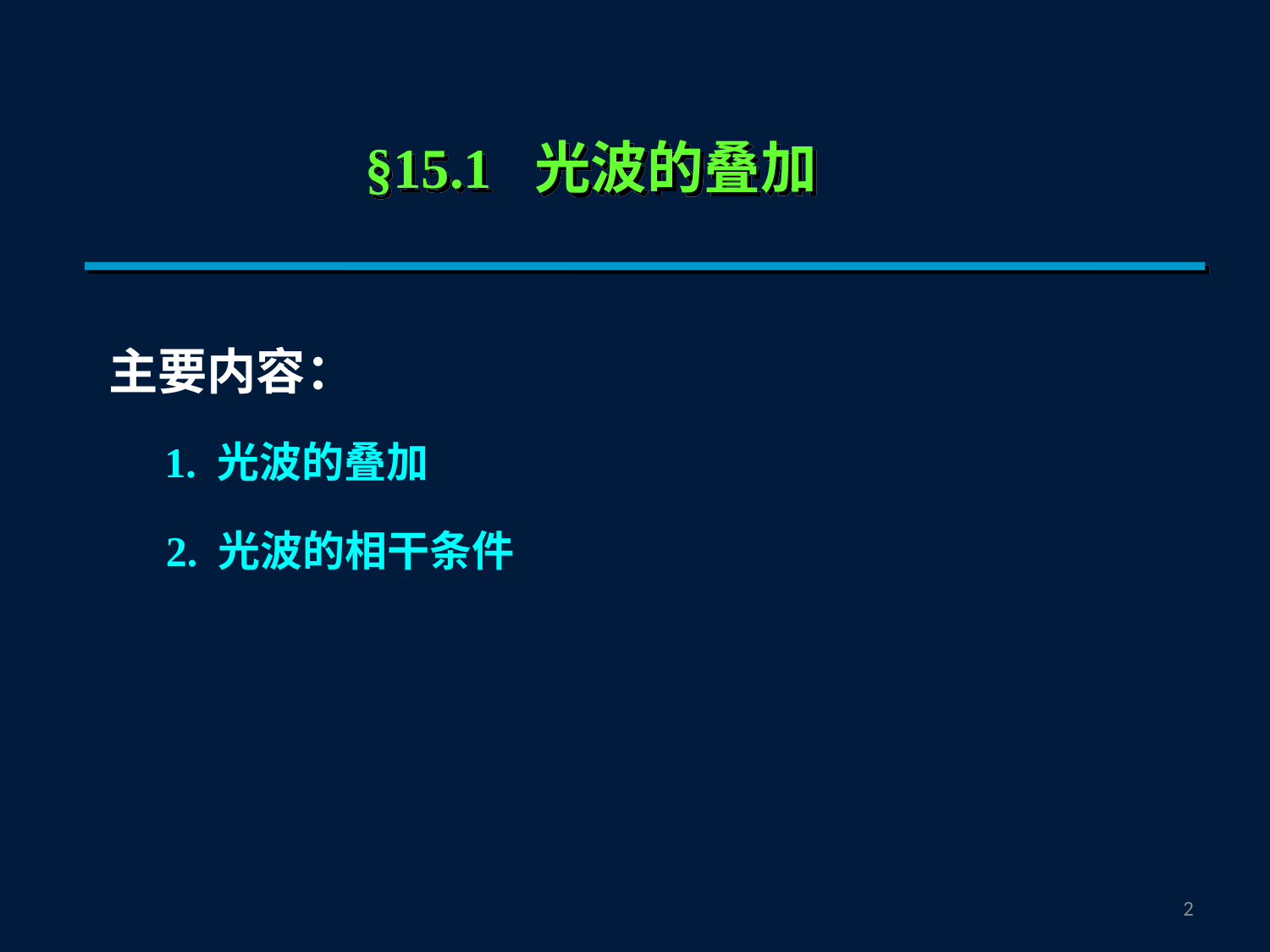

§15.1  光波的叠加

主要内容：
1. 光波的叠加
2. 光波的相干条件
2